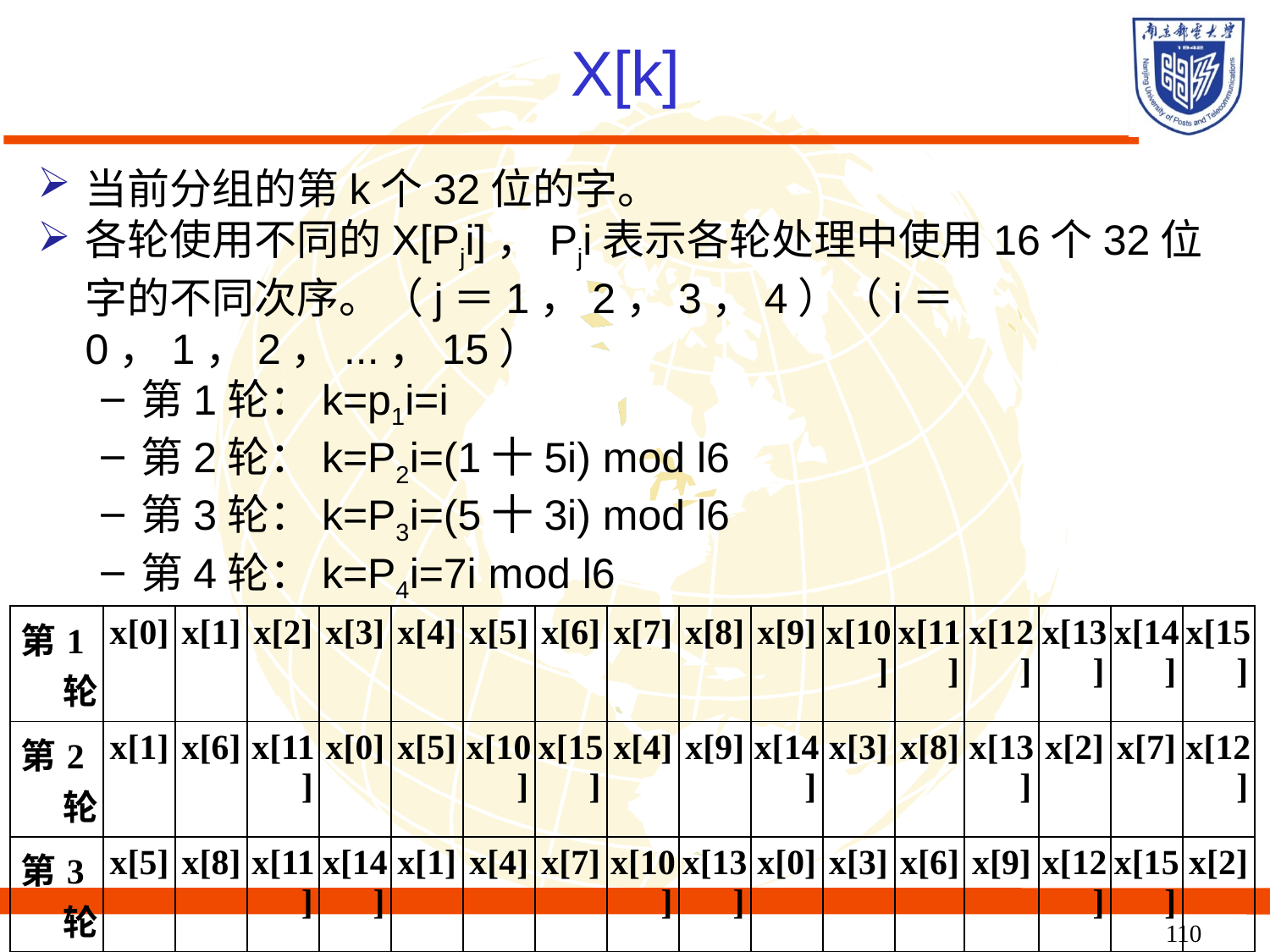

# X[k]
当前分组的第k个32位的字。
各轮使用不同的X[Pji]，Pji表示各轮处理中使用16个32位字的不同次序。（j＝1，2，3，4）（i＝0，1，2，...，15）
第1轮：k=p1i=i
第2轮：k=P2i=(1十5i) mod l6
第3轮：k=P3i=(5十3i) mod l6
第4轮：k=P4i=7i mod l6
| 第1轮 | x[0] | x[1] | x[2] | x[3] | x[4] | x[5] | x[6] | x[7] | x[8] | x[9] | x[10] | x[11] | x[12] | x[13] | x[14] | x[15] |
| --- | --- | --- | --- | --- | --- | --- | --- | --- | --- | --- | --- | --- | --- | --- | --- | --- |
| 第2轮 | x[1] | x[6] | x[11] | x[0] | x[5] | x[10] | x[15] | x[4] | x[9] | x[14] | x[3] | x[8] | x[13] | x[2] | x[7] | x[12] |
| 第3轮 | x[5] | x[8] | x[11] | x[14] | x[1] | x[4] | x[7] | x[10] | x[13] | x[0] | x[3] | x[6] | x[9] | x[12] | x[15] | x[2] |
| 第4轮 | x[0] | x[7] | x[14] | x[5] | x[12] | x[3] | x[10] | x[1] | x[8] | x[15] | x[6] | x[13] | x[4] | x[11] | x[2] | x[9] |
110